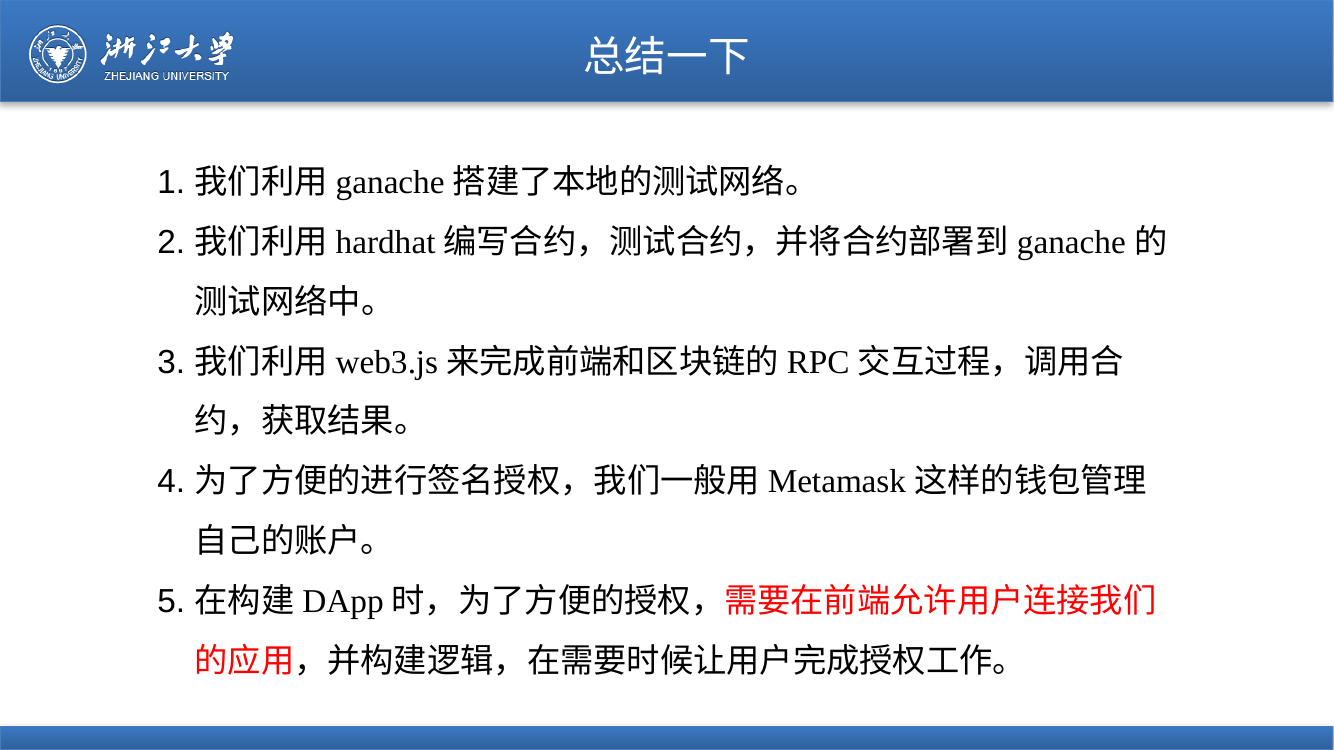

# 总结一下
我们利用ganache搭建了本地的测试网络。
我们利用hardhat编写合约，测试合约，并将合约部署到ganache的测试网络中。
我们利用web3.js来完成前端和区块链的RPC交互过程，调用合约，获取结果。
为了方便的进行签名授权，我们一般用Metamask这样的钱包管理自己的账户。
在构建DApp时，为了方便的授权，需要在前端允许用户连接我们的应用，并构建逻辑，在需要时候让用户完成授权工作。